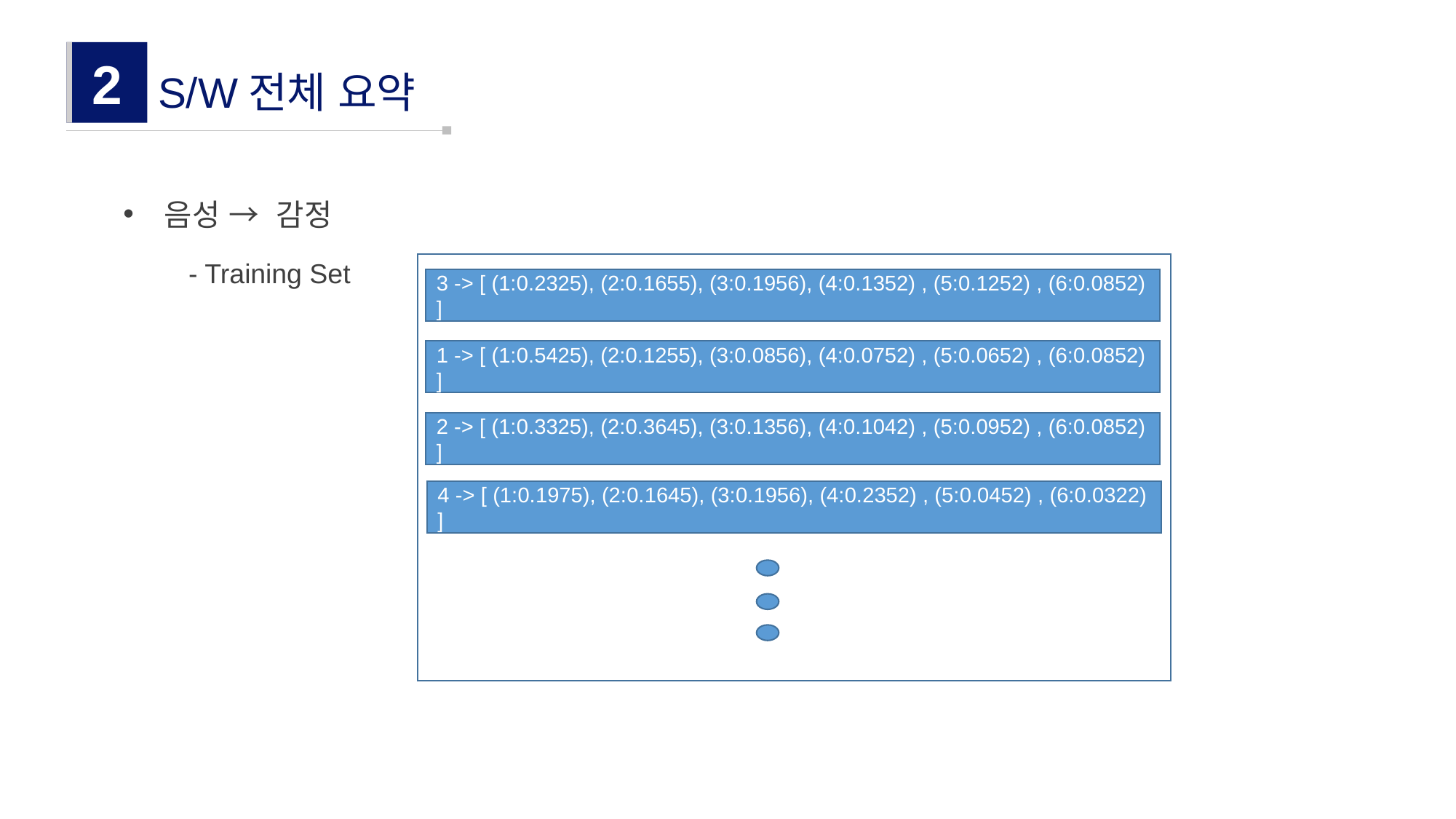

2

S/W전체 요약

음성 →  감정

- Training Set

3 -> [ (1:0.2325), (2:0.1655), (3:0.1956), (4:0.1352) , (5:0.1252) , (6:0.0852) ]
1 -> [ (1:0.5425), (2:0.1255), (3:0.0856), (4:0.0752) , (5:0.0652) , (6:0.0852) ]
2 -> [ (1:0.3325), (2:0.3645), (3:0.1356), (4:0.1042) , (5:0.0952) , (6:0.0852) ]
4 -> [ (1:0.1975), (2:0.1645), (3:0.1956), (4:0.2352) , (5:0.0452) , (6:0.0322) ]